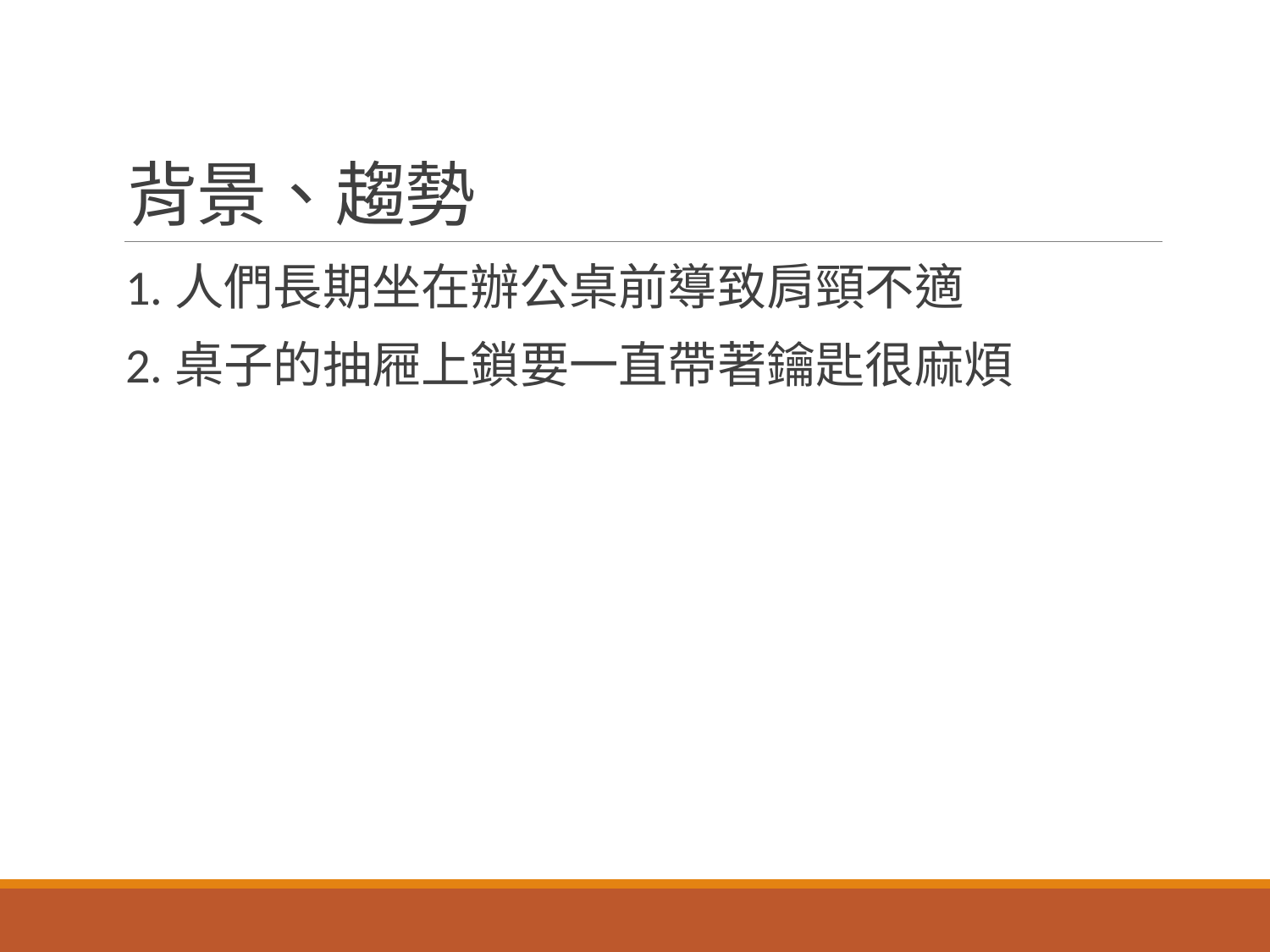

# 背景、趨勢
 1.人們長期坐在辦公桌前導致肩頸不適
 2.桌子的抽屜上鎖要一直帶著鑰匙很麻煩